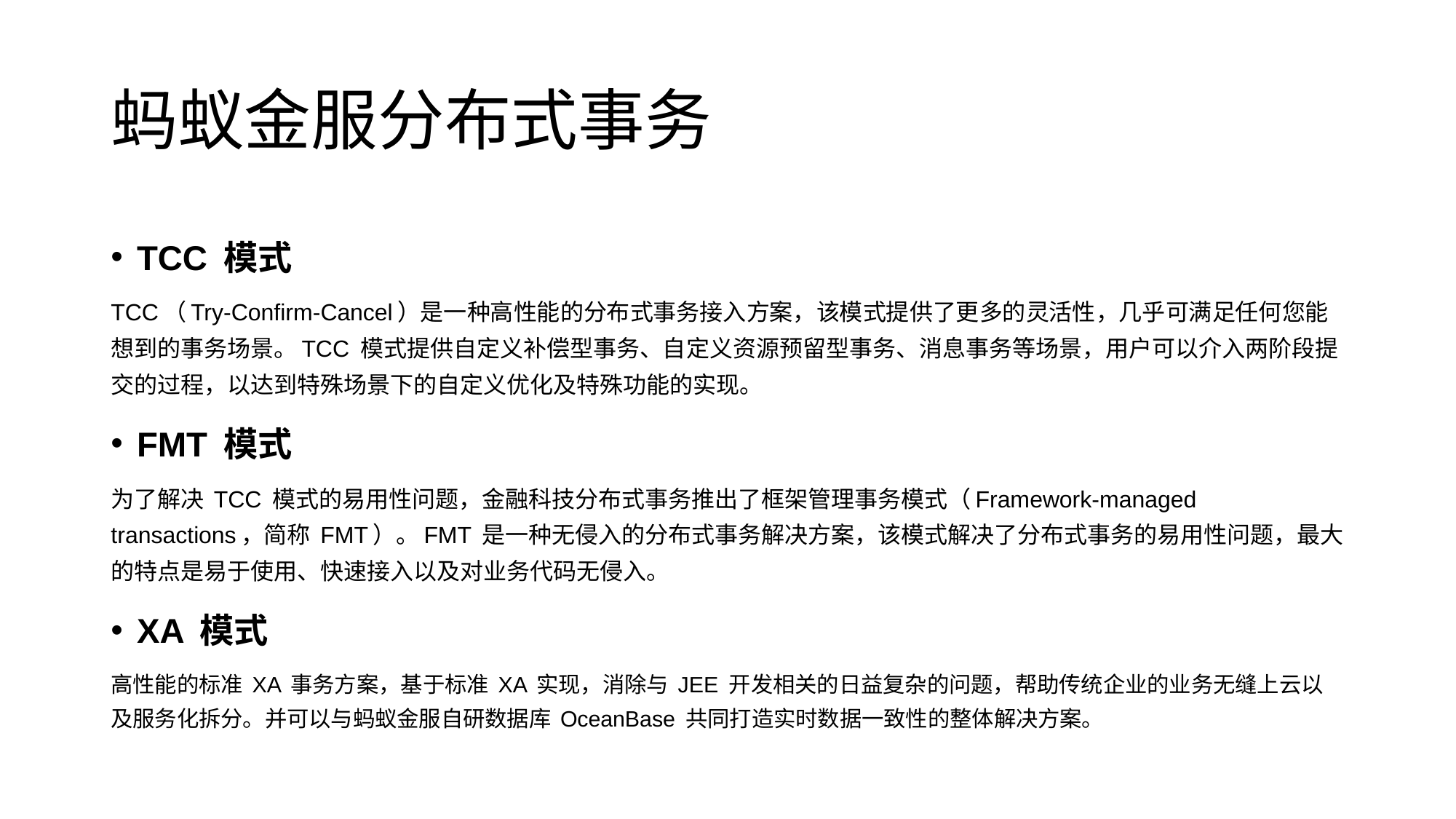

# 蚂蚁金服分布式事务
TCC 模式
TCC（Try-Confirm-Cancel）是一种高性能的分布式事务接入方案，该模式提供了更多的灵活性，几乎可满足任何您能想到的事务场景。TCC 模式提供自定义补偿型事务、自定义资源预留型事务、消息事务等场景，用户可以介入两阶段提交的过程，以达到特殊场景下的自定义优化及特殊功能的实现。
FMT 模式
为了解决 TCC 模式的易用性问题，金融科技分布式事务推出了框架管理事务模式（Framework-managed transactions，简称 FMT）。FMT 是一种无侵入的分布式事务解决方案，该模式解决了分布式事务的易用性问题，最大的特点是易于使用、快速接入以及对业务代码无侵入。
XA 模式
高性能的标准 XA 事务方案，基于标准 XA 实现，消除与 JEE 开发相关的日益复杂的问题，帮助传统企业的业务无缝上云以及服务化拆分。并可以与蚂蚁金服自研数据库 OceanBase 共同打造实时数据一致性的整体解决方案。